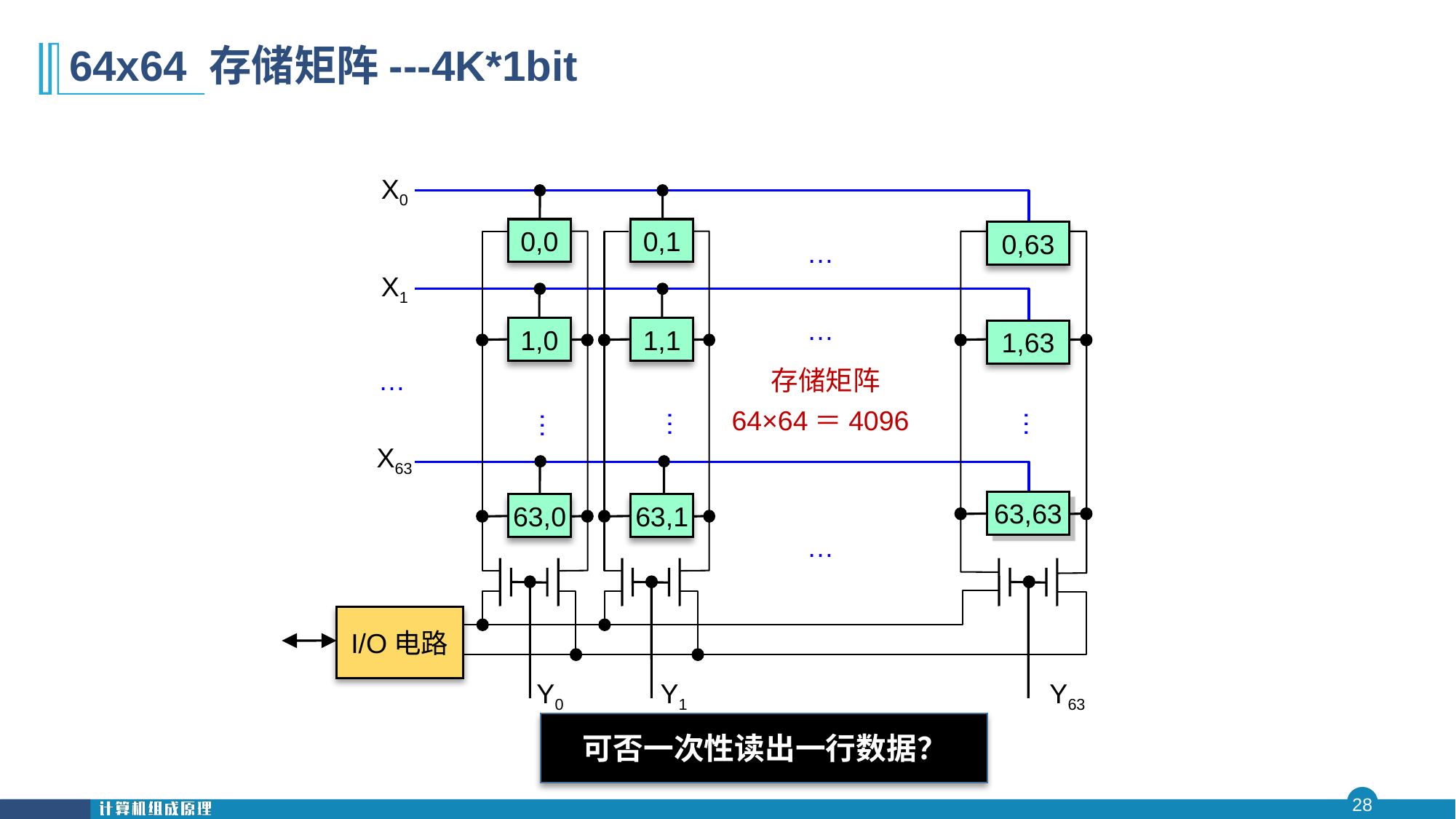

# 64x64 存储矩阵---4K*1bit
X0

X1

…
X63

0,0

1,0

…

63,0

Y0

0,1

1,1

…

63,1

Y1
0,63

1,63

…
63,63

Y63
…
…
…
存储矩阵
64×64＝4096

I/O电路

可否一次性读出一行数据？